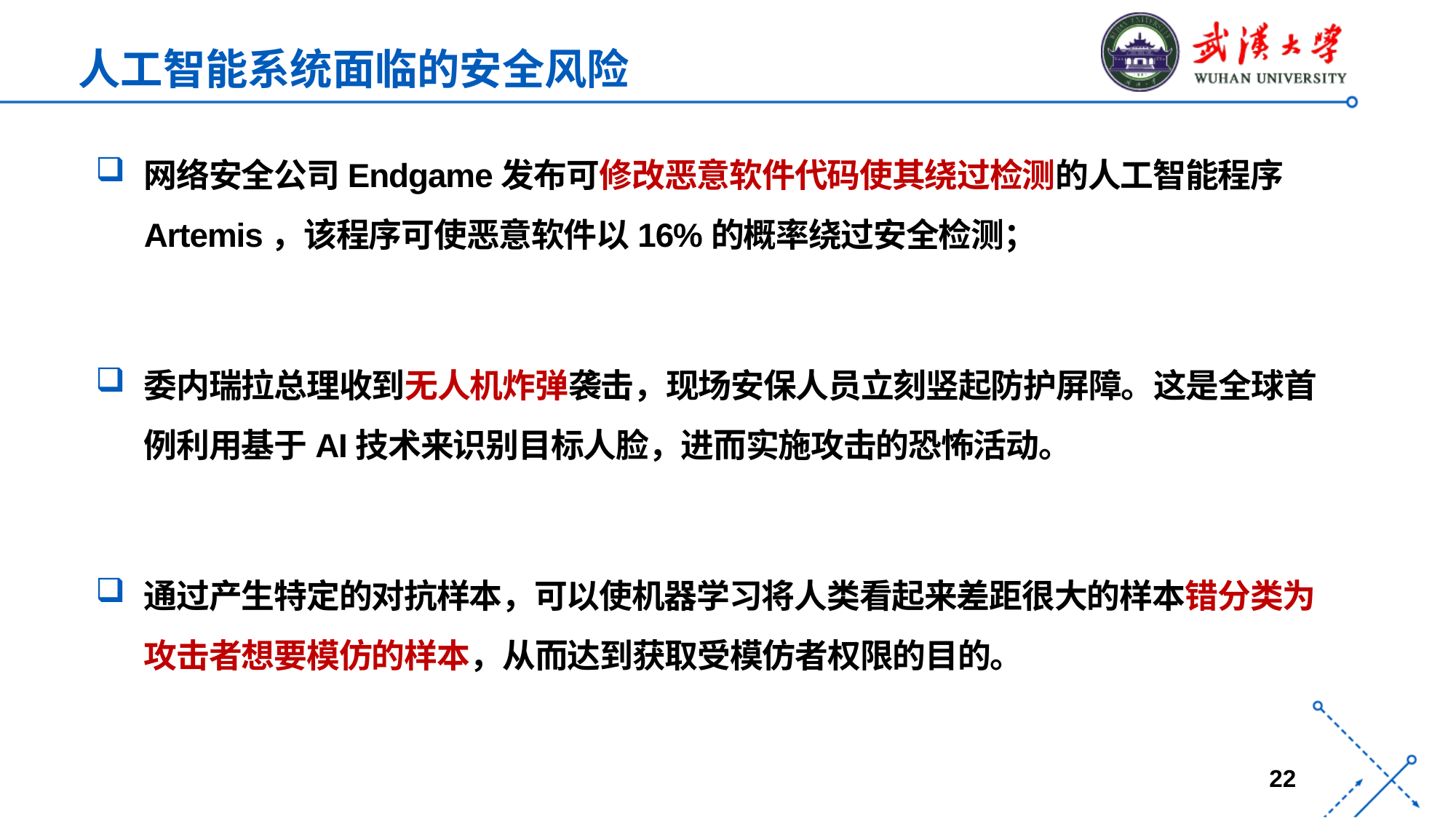

人工智能系统面临的安全风险
网络安全公司Endgame发布可修改恶意软件代码使其绕过检测的人工智能程序Artemis，该程序可使恶意软件以16%的概率绕过安全检测；

委内瑞拉总理收到无人机炸弹袭击，现场安保人员立刻竖起防护屏障。这是全球首例利用基于AI技术来识别目标人脸，进而实施攻击的恐怖活动。

通过产生特定的对抗样本，可以使机器学习将人类看起来差距很大的样本错分类为攻击者想要模仿的样本，从而达到获取受模仿者权限的目的。
…
Debugging
Code review